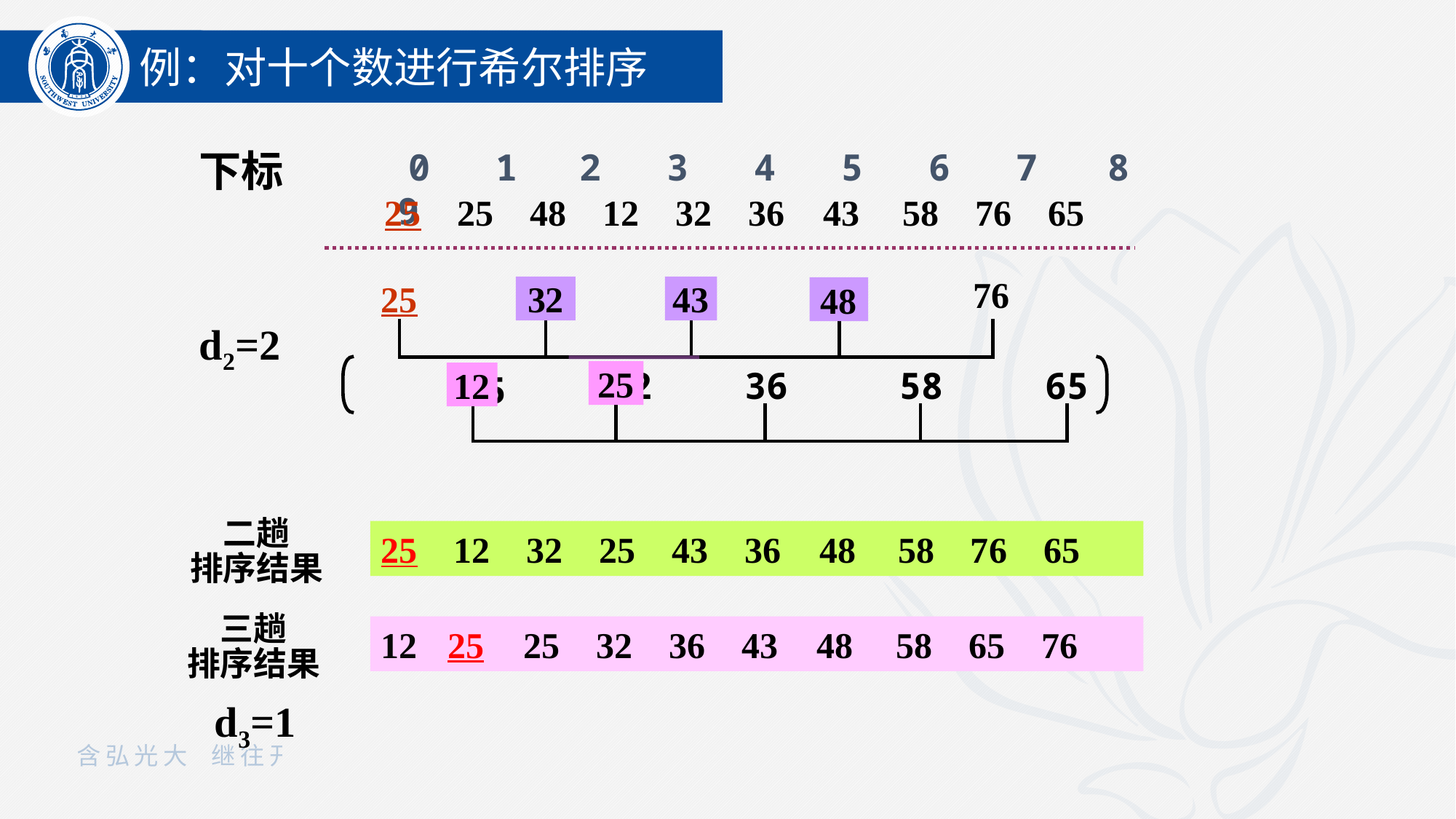

例：对十个数进行希尔排序
下标
     0   1       2   3   4   5   6   7    8   9
 25    25    48    12    32    36      43          58    76    65

d2=2

48
32
43
25
76
32
43
48

12
36
58
25

65
25
12

二趟
排序结果
25    12    32    25    43    36      48         58    76    65
三趟
排序结果
12       25       25    32    36    43      48          58    65    76
d3=1